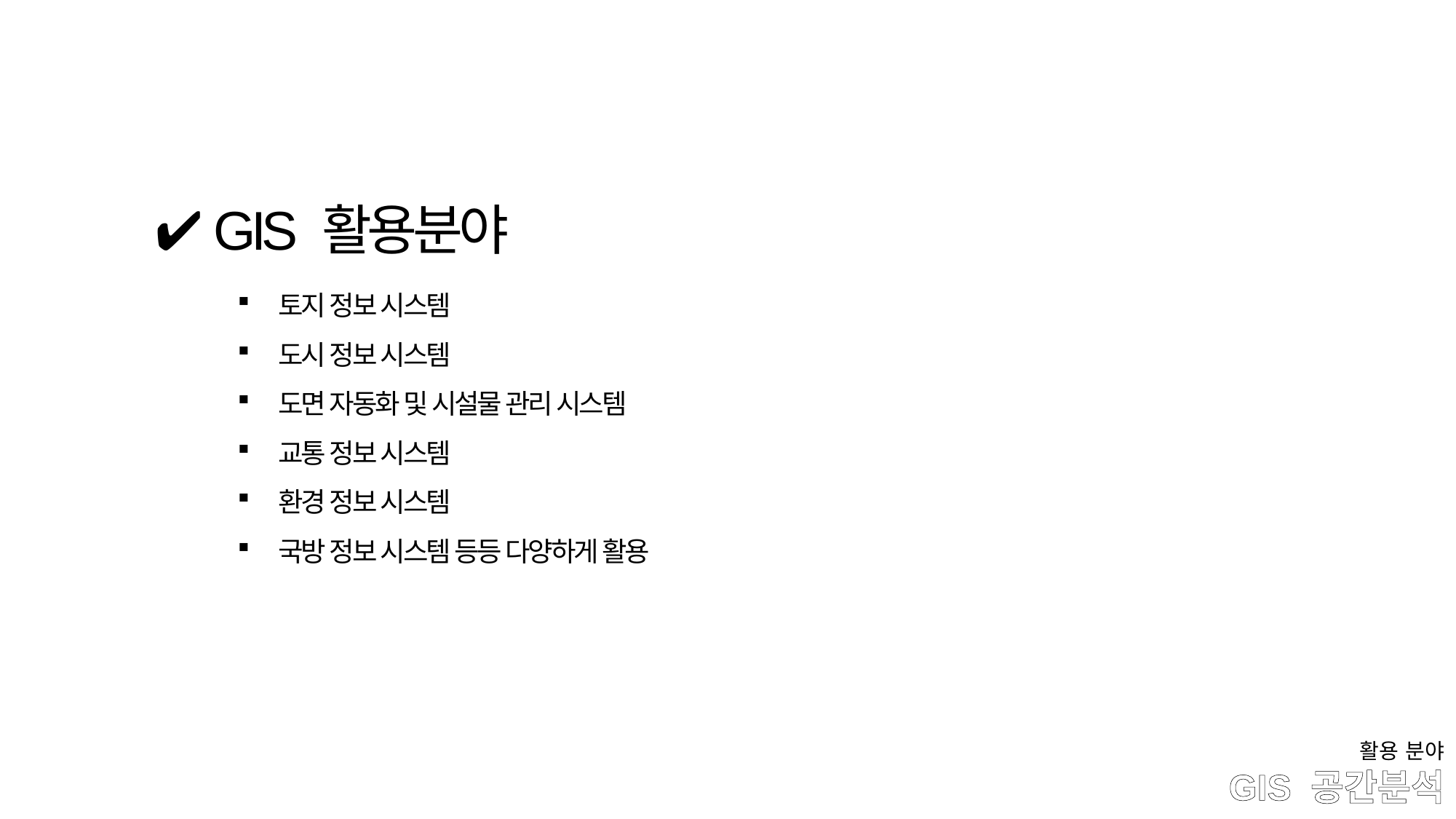

✔ GIS 활용분야
토지 정보 시스템
도시 정보 시스템
도면 자동화 및 시설물 관리 시스템
교통 정보 시스템
환경 정보 시스템
국방 정보 시스템 등등 다양하게 활용
활용 분야
# GIS 공간분석